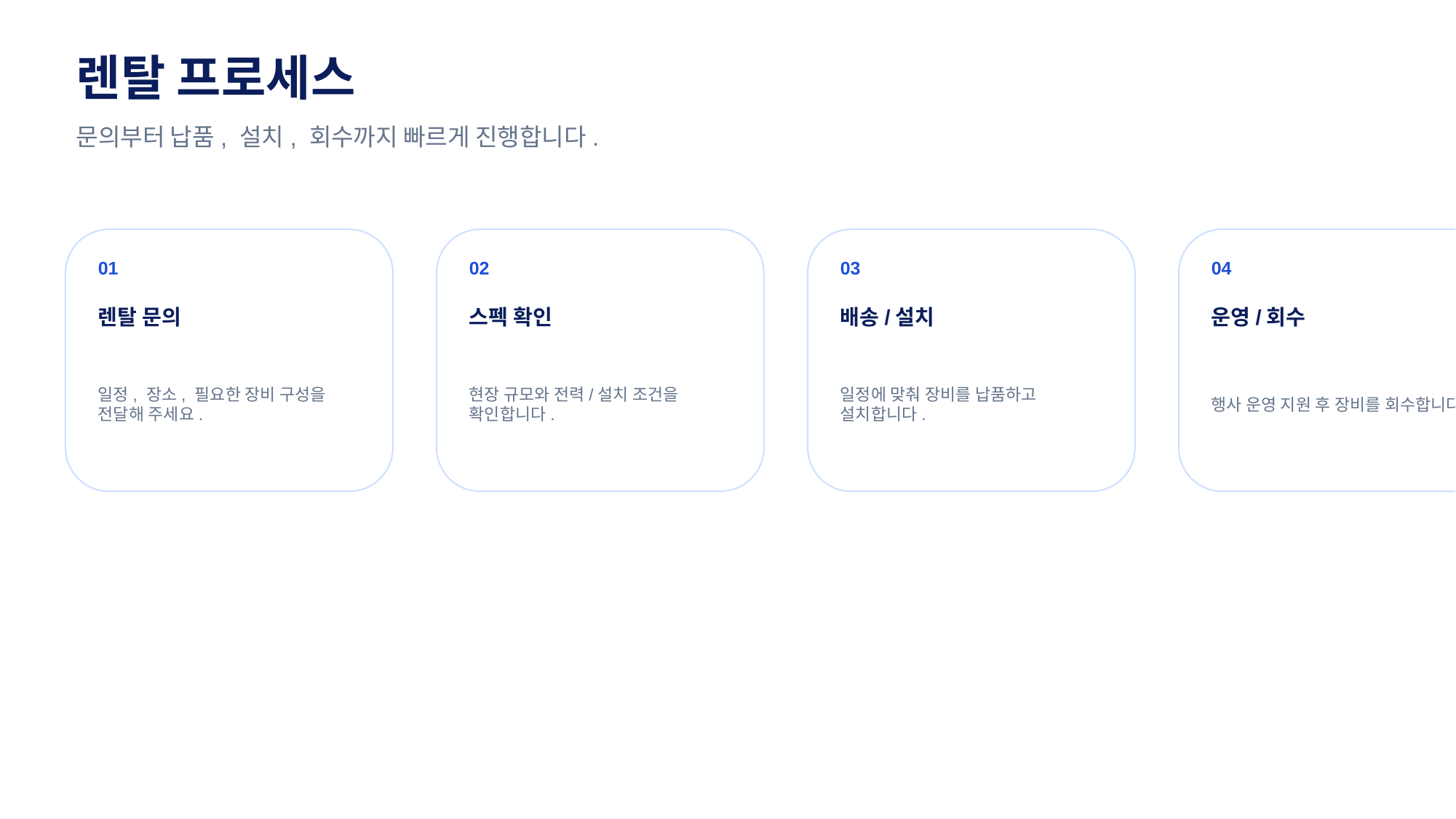

렌탈 프로세스
문의부터 납품, 설치, 회수까지 빠르게 진행합니다.

01
02
03
04
렌탈 문의
스펙 확인
배송/설치
운영/회수
일정, 장소, 필요한 장비 구성을 전달해 주세요.
현장 규모와 전력/설치 조건을 확인합니다.
일정에 맞춰 장비를 납품하고 설치합니다.
행사 운영 지원 후 장비를 회수합니다.